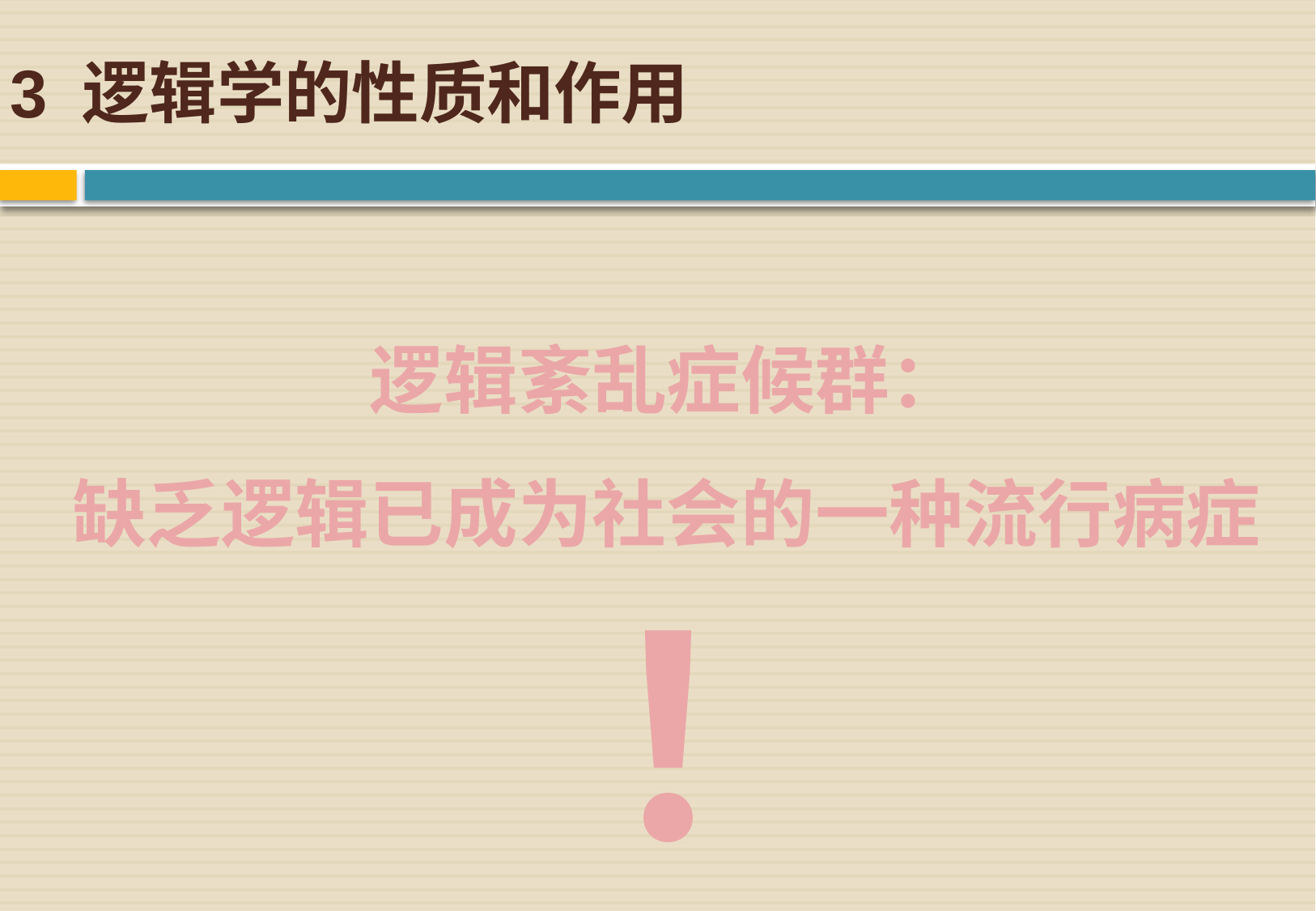

# 3 逻辑学的性质和作用
逻辑紊乱症候群：
缺乏逻辑已成为社会的一种流行病症
！